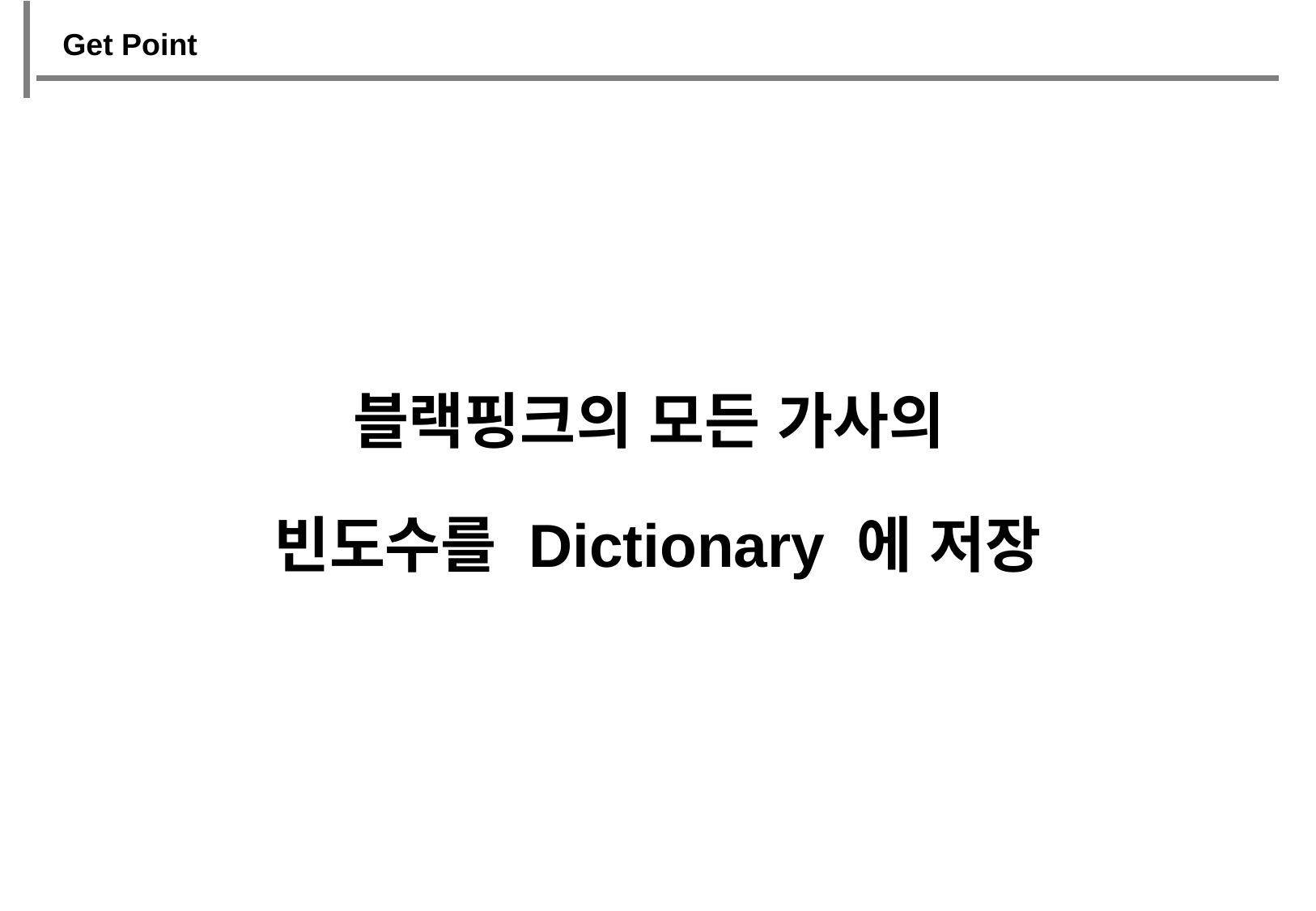

Get Point

블랙핑크의 모든 가사의
빈도수를 Dictionary 에 저장